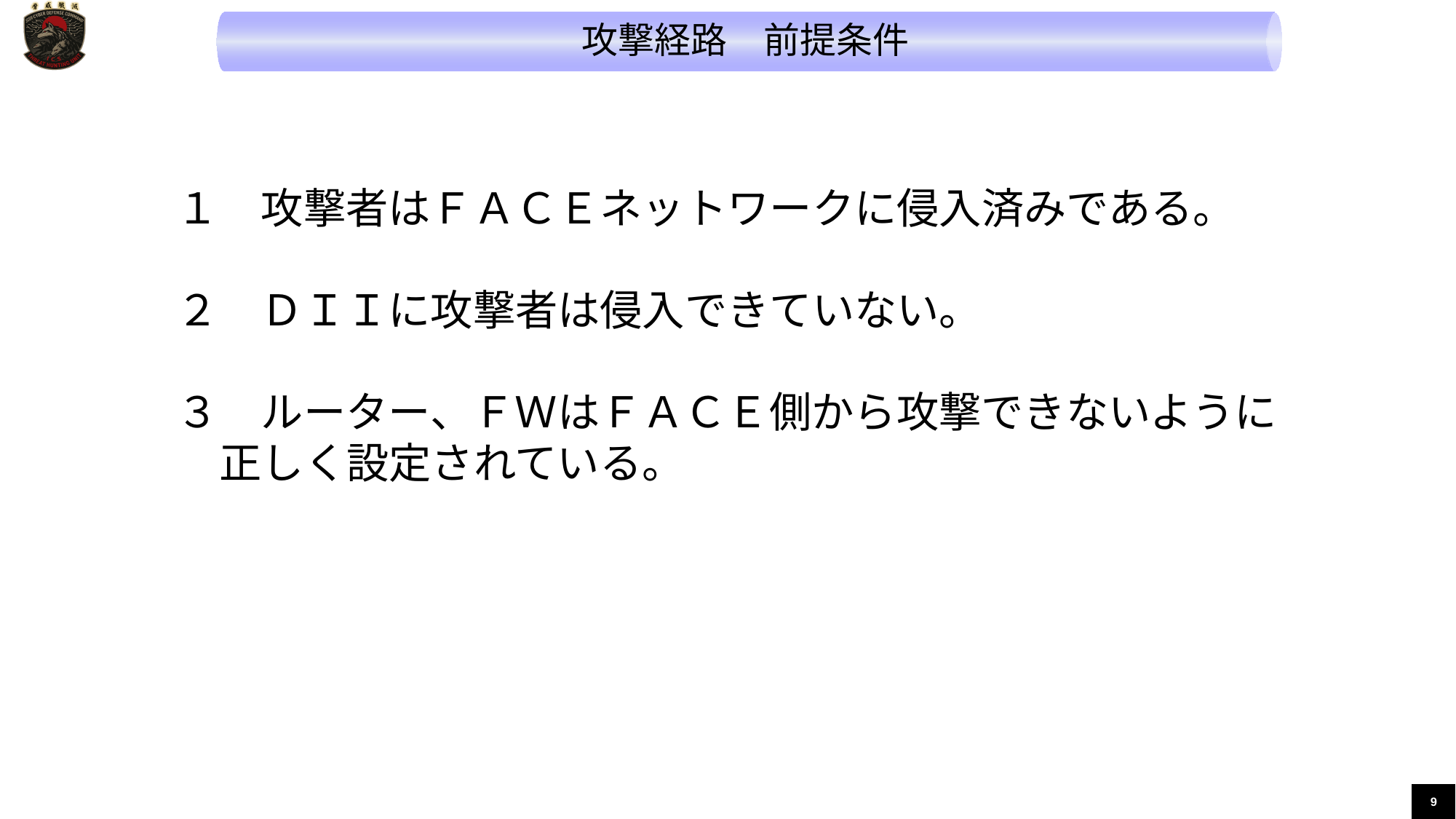

攻撃経路　前提条件
１　攻撃者はＦＡＣＥネットワークに侵入済みである。

２　ＤＩＩに攻撃者は侵入できていない。

３　ルーター、ＦＷはＦＡＣＥ側から攻撃できないように正しく設定されている。